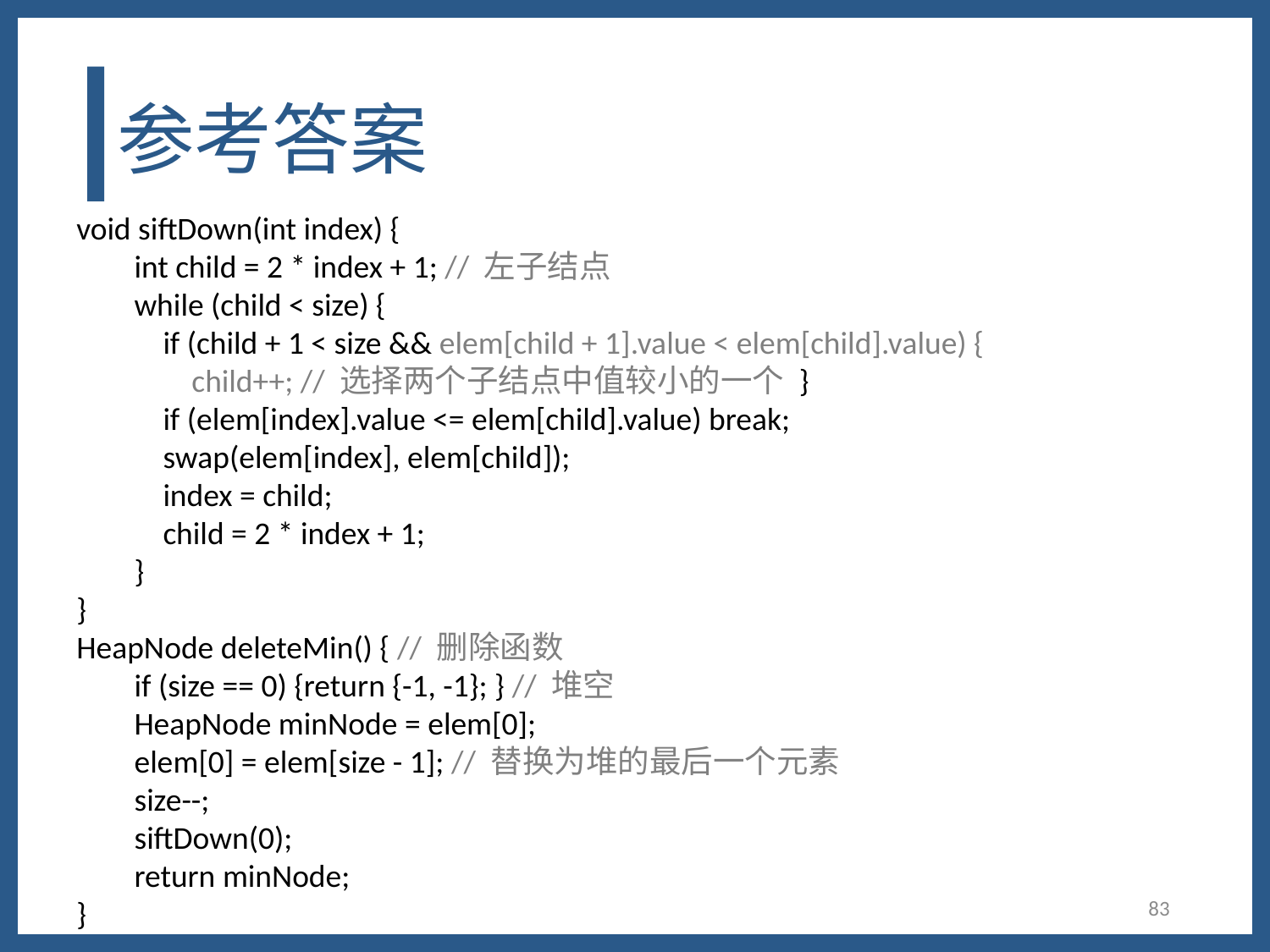

# 参考答案
void siftDown(int index) {
        int child = 2 * index + 1; // 左子结点
        while (child < size) {
            if (child + 1 < size && elem[child + 1].value < elem[child].value) {
                child++; // 选择两个子结点中值较小的一个 }
            if (elem[index].value <= elem[child].value) break;
            swap(elem[index], elem[child]);
            index = child;
            child = 2 * index + 1;
        }
}
HeapNode deleteMin() { // 删除函数
        if (size == 0) {return {-1, -1}; } // 堆空
        HeapNode minNode = elem[0];
        elem[0] = elem[size - 1]; // 替换为堆的最后一个元素
        size--;
        siftDown(0);
        return minNode;
}
83